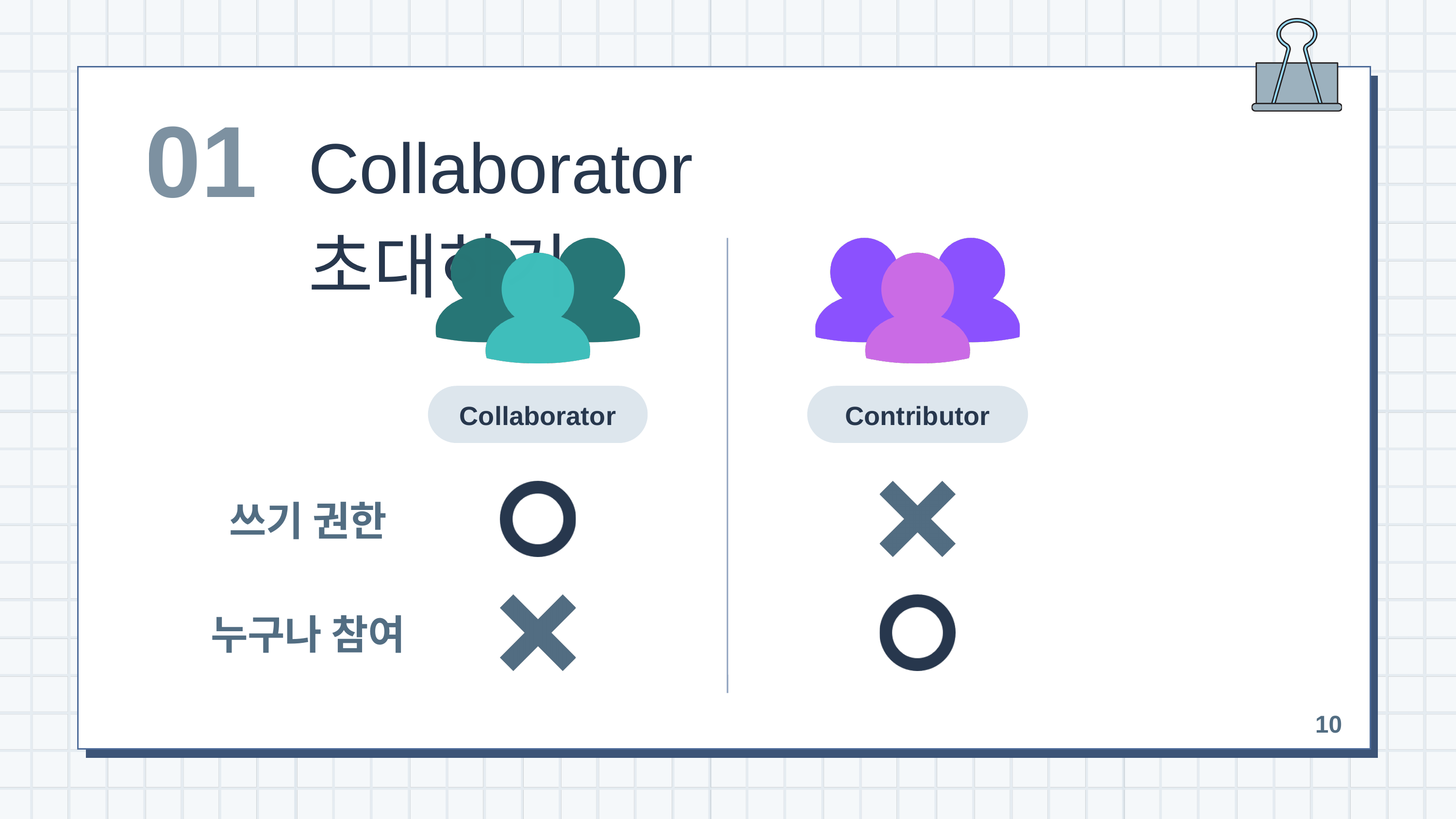

01
Collaborator 초대하기

Collaborator
Contributor

쓰기 권한

누구나 참여
10